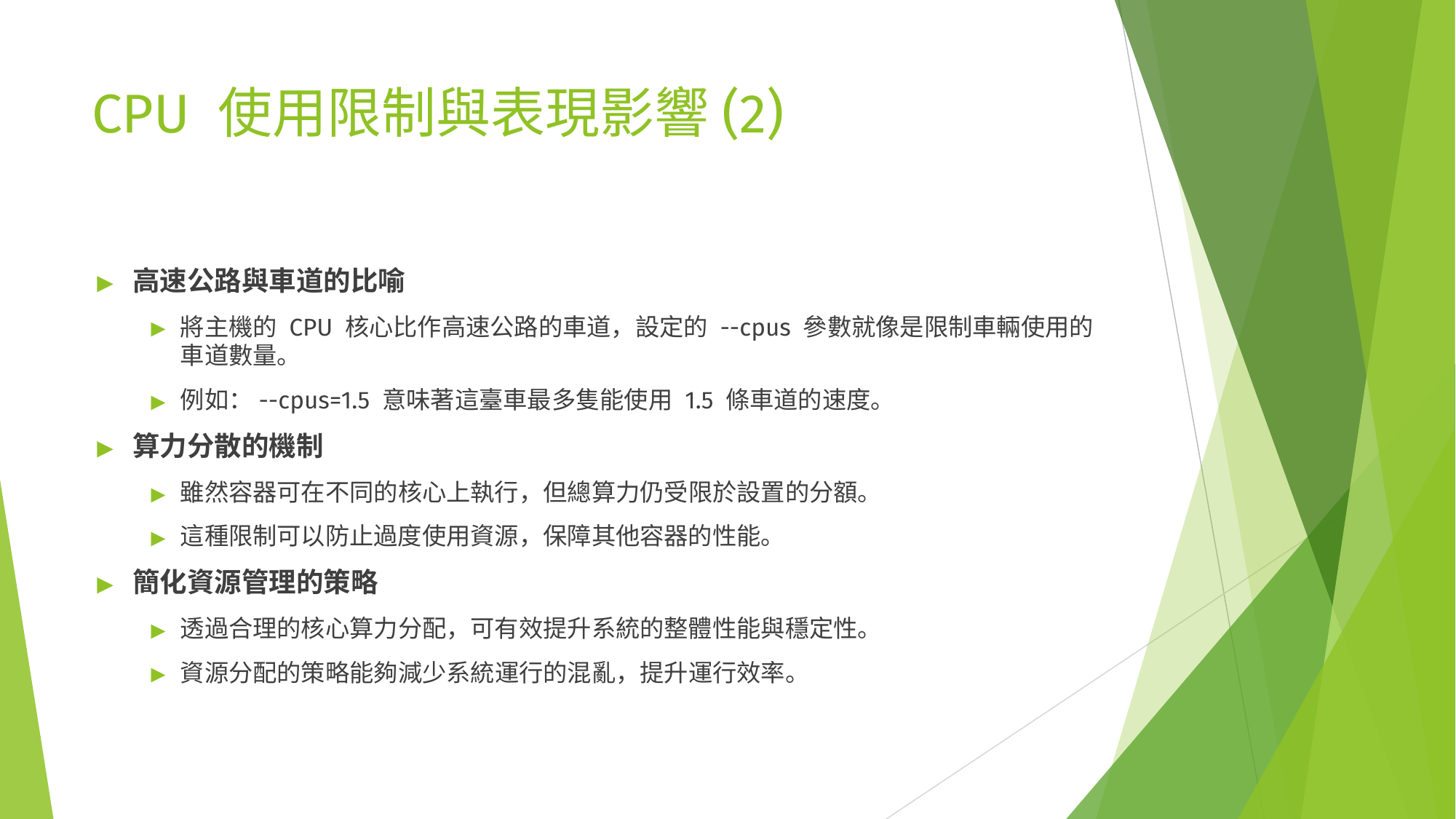

# CPU 使用限制與表現影響(2)
高速公路與車道的比喻
將主機的 CPU 核心比作高速公路的車道，設定的 --cpus 參數就像是限制車輛使用的車道數量。
例如：--cpus=1.5 意味著這臺車最多隻能使用 1.5 條車道的速度。
算力分散的機制
雖然容器可在不同的核心上執行，但總算力仍受限於設置的分額。
這種限制可以防止過度使用資源，保障其他容器的性能。
簡化資源管理的策略
透過合理的核心算力分配，可有效提升系統的整體性能與穩定性。
資源分配的策略能夠減少系統運行的混亂，提升運行效率。